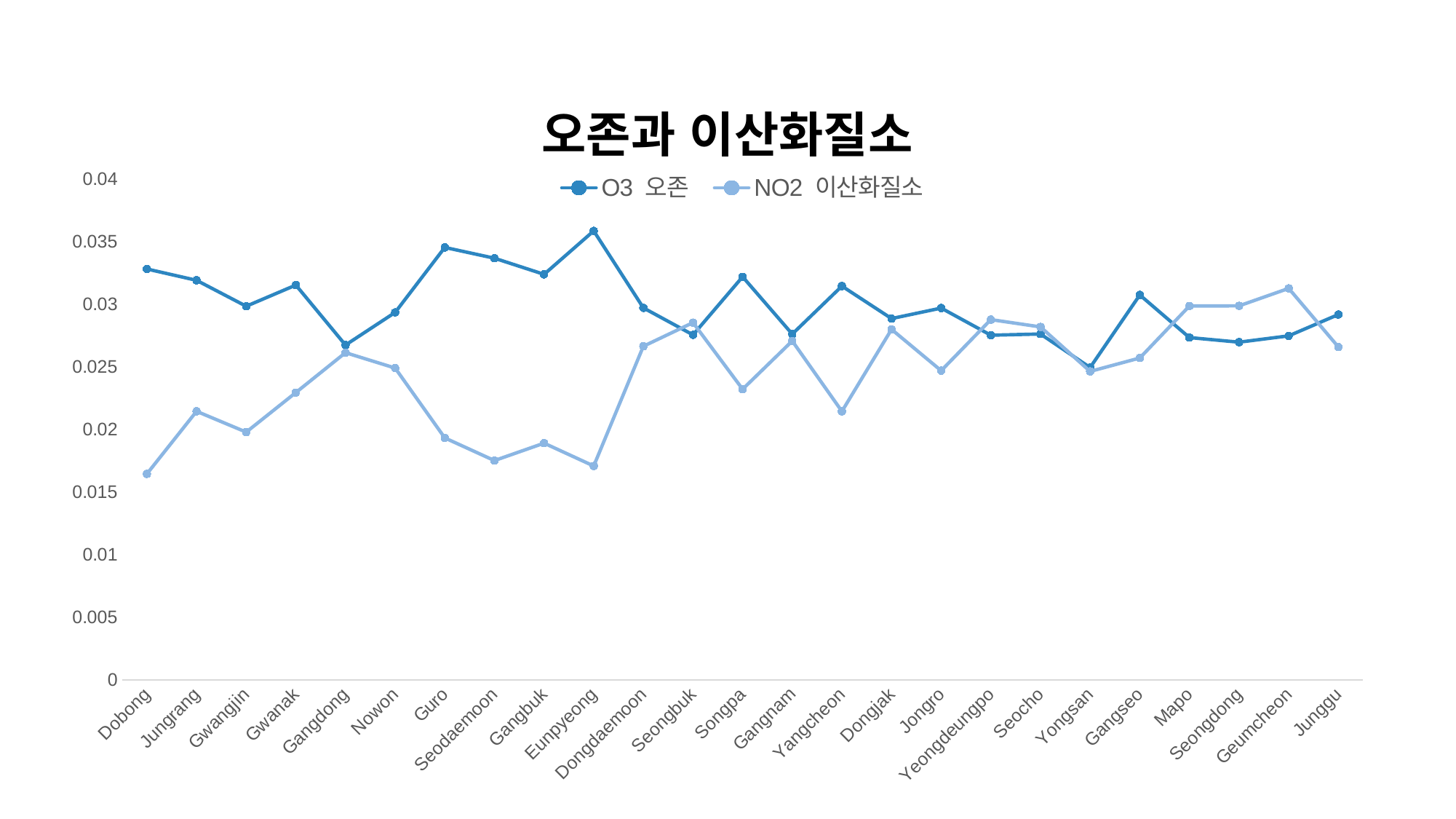

오존과 이산화질소

### Chart

| Category | O3 오존 | NO2 이산화질소 |
|---|---|---|
| Dobong | 0.0328165834028552 | 0.0164523195826163 |
| Jungrang | 0.0319157852070031 | 0.0214521744623042 |
| Gwangjin | 0.0298454533064008 | 0.0197910739380712 |
| Gwanak | 0.0315340235438103 | 0.0229491440342113 |
| Gangdong | 0.0267433237494853 | 0.0261344393128512 |
| Nowon | 0.0293510672890747 | 0.0249051784942608 |
| Guro | 0.0345422702965798 | 0.0193285469899603 |
| Seodaemoon | 0.0336786150294034 | 0.0175148474400224 |
| Gangbuk | 0.0323907696642664 | 0.018909320342042 |
| Eunpyeong | 0.0358606191151095 | 0.0170829701841918 |
| Dongdaemoon | 0.0297153581685092 | 0.0266490190002874 |
| Seongbuk | 0.0275576456884206 | 0.028535018230529 |
| Songpa | 0.0321958037589382 | 0.0232168308132564 |
| Gangnam | 0.0276185028694104 | 0.027068458978298 |
| Yangcheon | 0.0314515150108034 | 0.0214476837470525 |
| Dongjak | 0.0288583333209094 | 0.0279963285854106 |
| Jongro | 0.0296983968259533 | 0.0246988739933821 |
| Yeongdeungpo | 0.0275293816558511 | 0.0287760240866877 |
| Seocho | 0.0276269492386954 | 0.0281914283910657 |
| Yongsan | 0.0249496006052048 | 0.0246392571633858 |
| Gangseo | 0.0307453226221939 | 0.0257111732607119 |
| Mapo | 0.0273422118924523 | 0.029861249753654 |
| Seongdong | 0.0269733220663368 | 0.0298745023132732 |
| Geumcheon | 0.0274801008357782 | 0.0312702996378511 |
| Junggu | 0.0291808977121614 | 0.0265897067279866 |